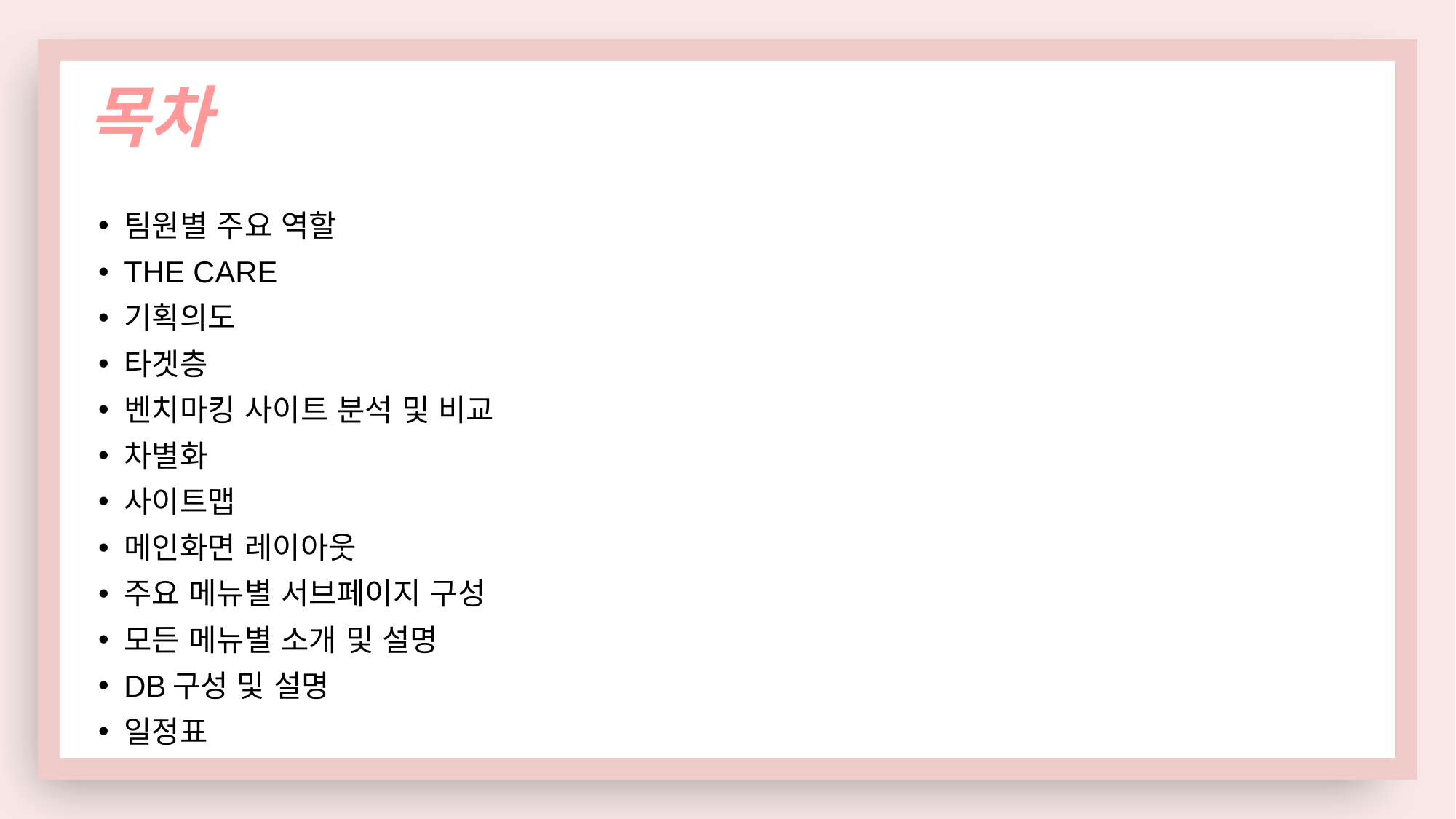

목차
팀원별 주요 역할
THE CARE
기획의도
타겟층
벤치마킹 사이트 분석 및 비교
차별화
사이트맵
메인화면 레이아웃
주요 메뉴별 서브페이지 구성
모든 메뉴별 소개 및 설명
DB구성 및 설명
일정표